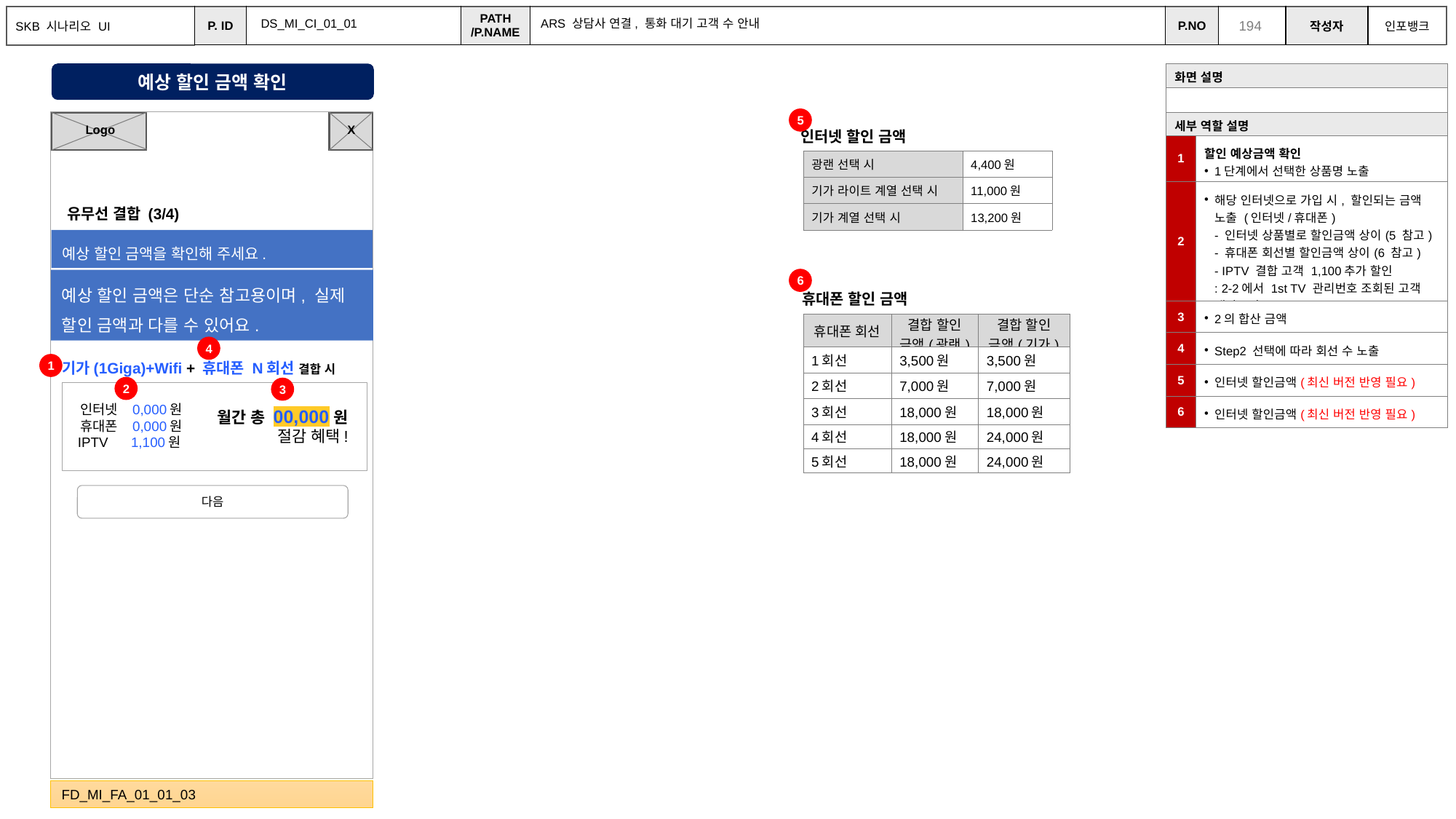

DS_MI_CI_01_01
ARS 상담사 연결, 통화 대기 고객 수 안내
예상 할인 금액 확인
| 화면 설명 |  |
| --- | --- |
|  |  |
| 세부 역할 설명 |  |
| 1 | 할인 예상금액 확인 1단계에서 선택한 상품명 노출 |
| 2 | 해당 인터넷으로 가입 시, 할인되는 금액 노출 (인터넷/휴대폰) - 인터넷 상품별로 할인금액 상이(5 참고) - 휴대폰 회선별 할인금액 상이(6 참고) - IPTV 결합 고객 1,100추가 할인 : 2-2에서 1st TV 관리번호 조회된 고객 대상 노출 |
| 3 | 2의 합산 금액 |
| 4 | Step2 선택에 따라 회선 수 노출 |
| 5 | 인터넷 할인금액(최신 버전 반영 필요) |
| 6 | 인터넷 할인금액(최신 버전 반영 필요) |
5

X

Logo
인터넷 할인 금액
| 광랜 선택 시 | 4,400원 |
| --- | --- |
| 기가 라이트 계열 선택 시 | 11,000원 |
| 기가 계열 선택 시 | 13,200원 |
유무선 결합 (3/4)
예상 할인 금액을 확인해 주세요.
6
예상 할인 금액은 단순 참고용이며, 실제 할인 금액과 다를 수 있어요.
휴대폰 할인 금액
| 휴대폰 회선 | 결합 할인 금액(광랜) | 결합 할인 금액(기가) |
| --- | --- | --- |
| 1회선 | 3,500원 | 3,500원 |
| 2회선 | 7,000원 | 7,000원 |
| 3회선 | 18,000원 | 18,000원 |
| 4회선 | 18,000원 | 24,000원 |
| 5회선 | 18,000원 | 24,000원 |
4
기가(1Giga)+Wifi + 휴대폰 N회선 결합 시
1
2
3

인터넷   0,000원
휴대폰   0,000원
IPTV      1,100원
월간 총 00,000원
절감 혜택!

다음
FD_MI_FA_01_01_03